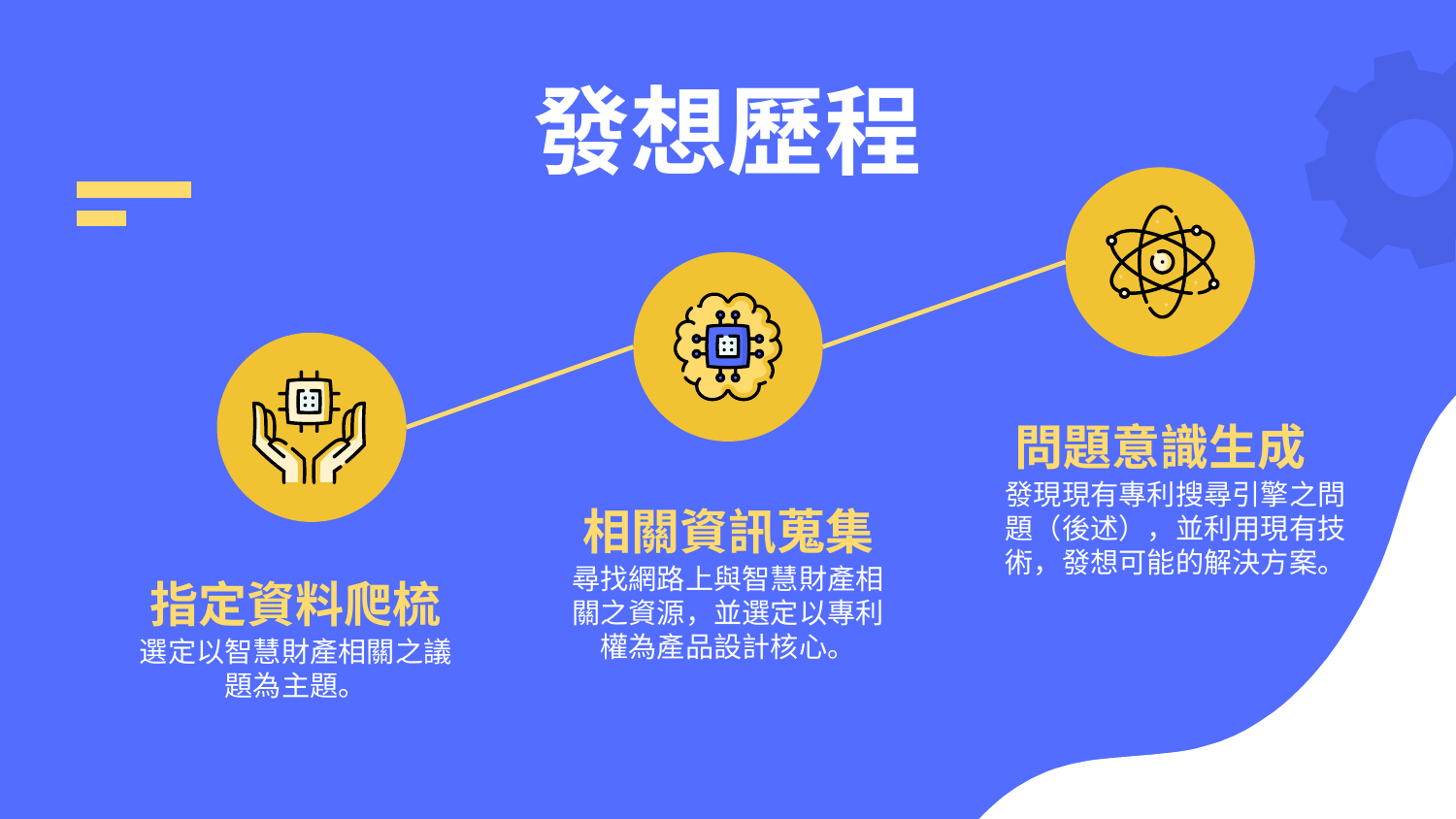

# 發想歷程

問題意識生成

發現現有專利搜尋引擎之問題（後述），並利用現有技術，發想可能的解決方案。

相關資訊蒐集
指定資料爬梳
尋找網路上與智慧財產相關之資源，並選定以專利權為產品設計核心。
選定以智慧財產相關之議題為主題。